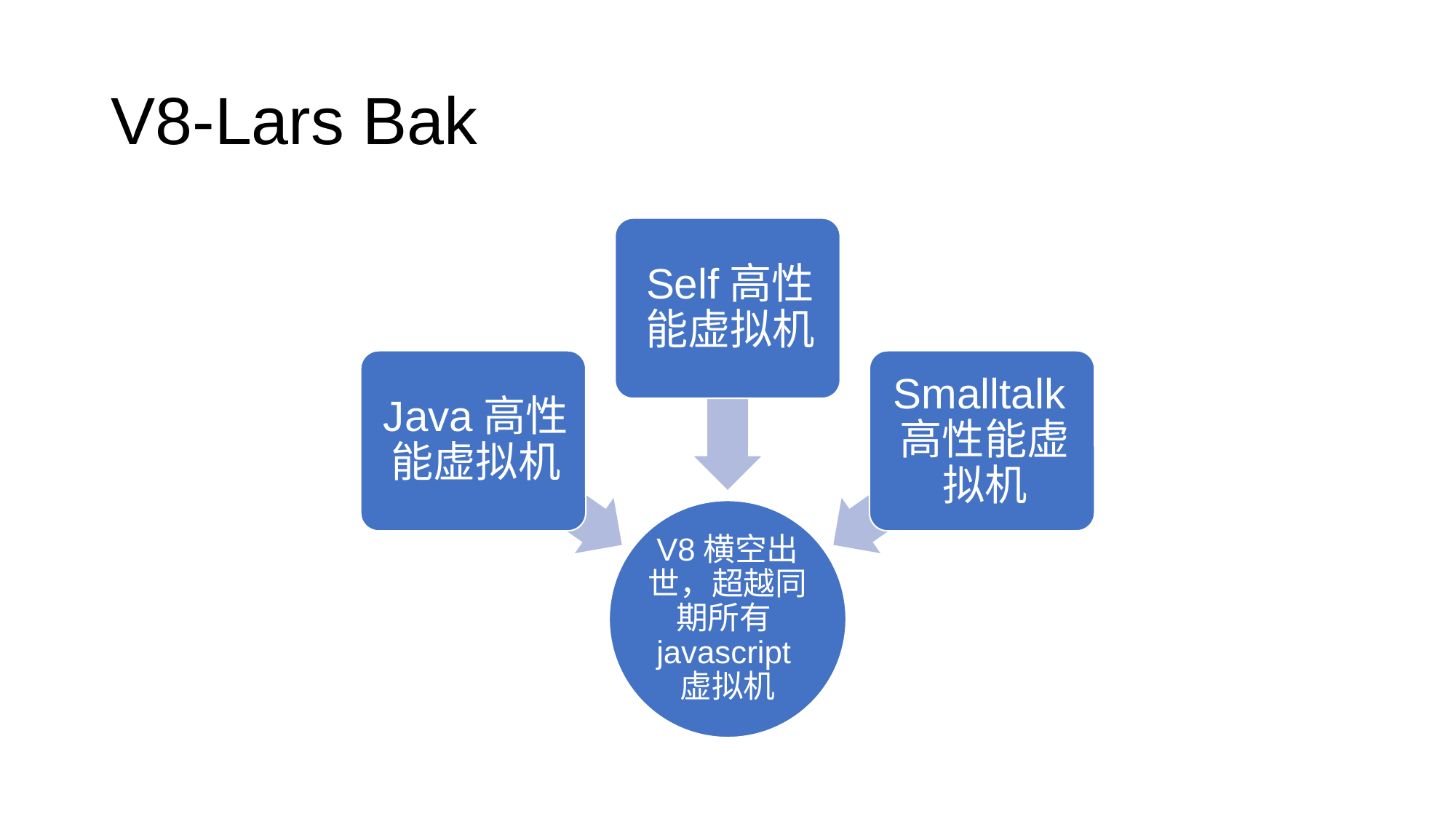

# V8-Lars Bak
V8横空出世，超越同期所有javascript虚拟机
Java高性能虚拟机
Self高性能虚拟机
Smalltalk高性能虚拟机